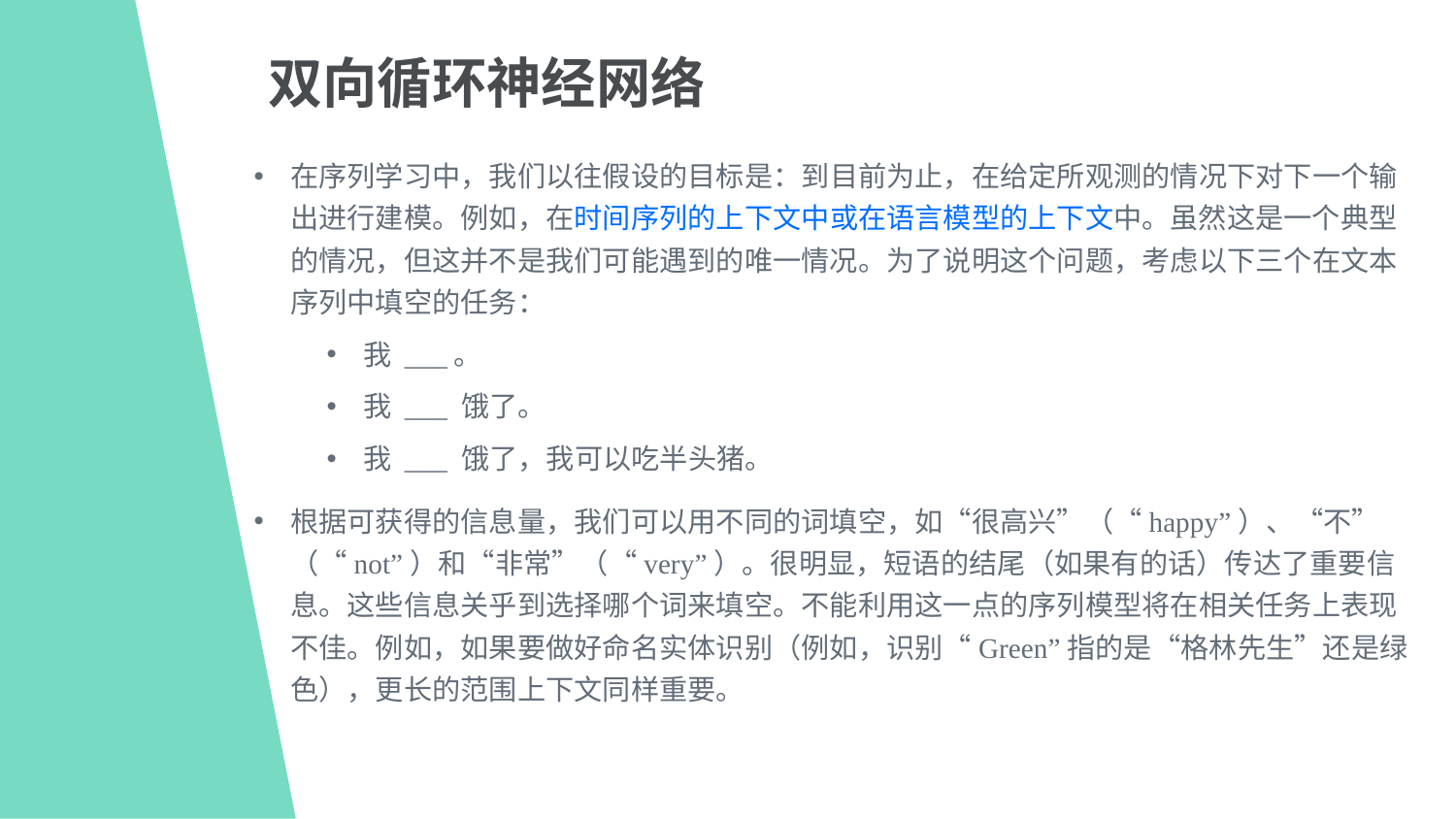

双向循环神经网络
在序列学习中，我们以往假设的目标是：到目前为止，在给定所观测的情况下对下一个输出进行建模。例如，在时间序列的上下文中或在语言模型的上下文中。虽然这是一个典型的情况，但这并不是我们可能遇到的唯一情况。为了说明这个问题，考虑以下三个在文本序列中填空的任务：
我 ___。
我 ___ 饿了。
我 ___ 饿了，我可以吃半头猪。
根据可获得的信息量，我们可以用不同的词填空，如“很高兴”（“happy”）、“不”（“not”）和“非常”（“very”）。很明显，短语的结尾（如果有的话）传达了重要信息。这些信息关乎到选择哪个词来填空。不能利用这一点的序列模型将在相关任务上表现不佳。例如，如果要做好命名实体识别（例如，识别“Green”指的是“格林先生”还是绿色），更长的范围上下文同样重要。